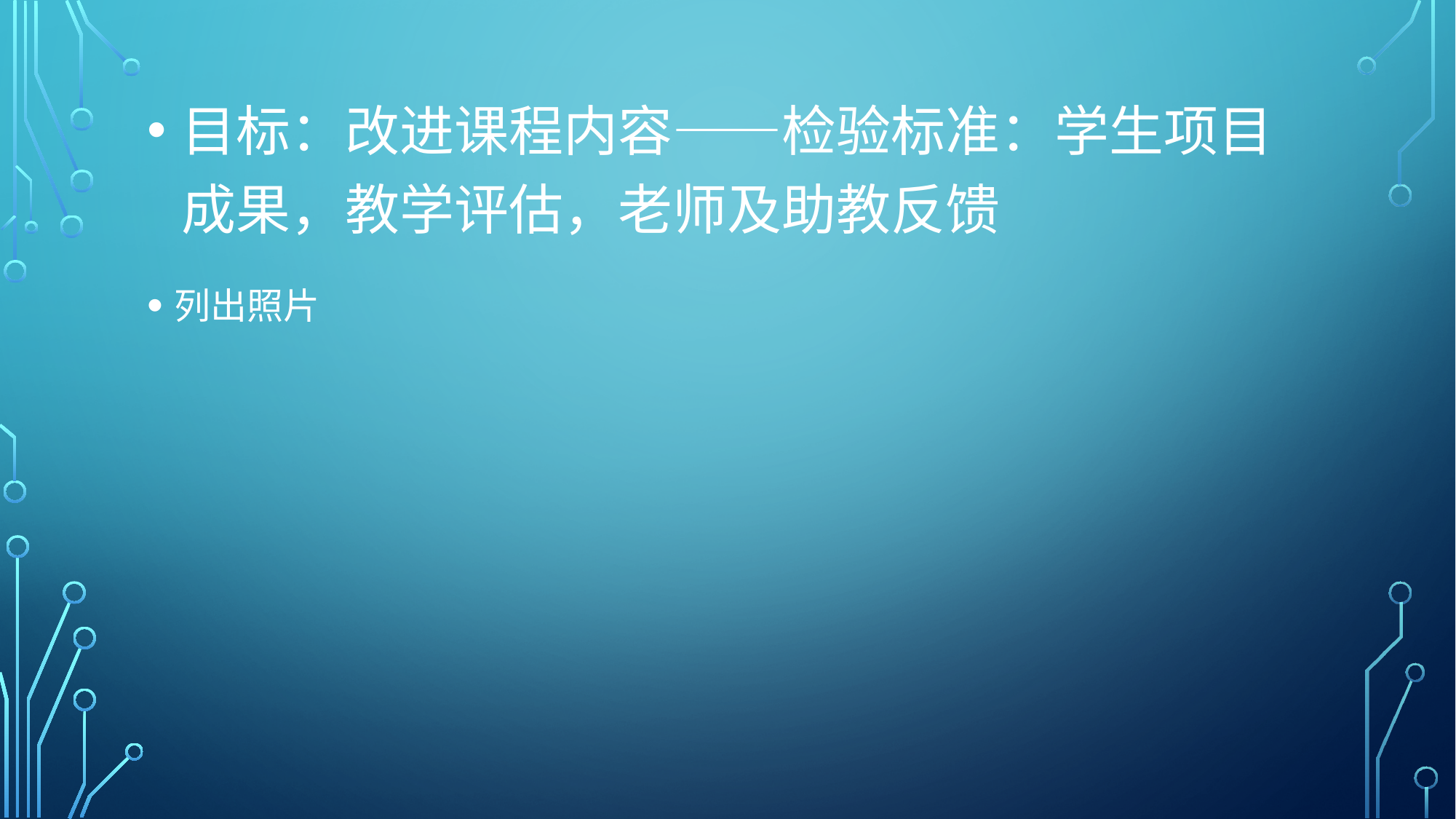

# 目标：改进课程内容——检验标准：学生项目成果，教学评估，老师及助教反馈
列出照片